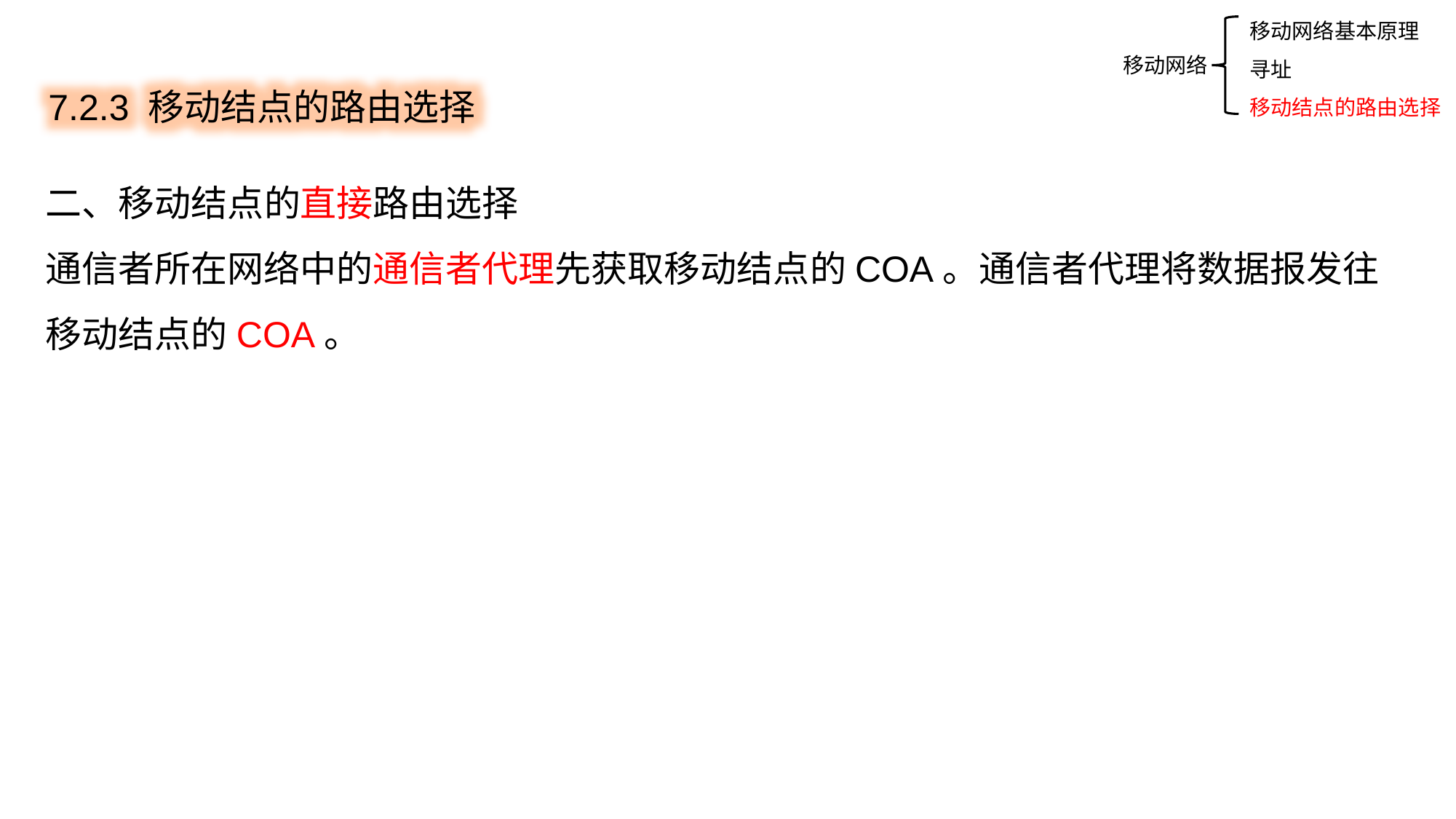

移动网络基本原理
寻址
移动结点的路由选择

7.2.3 移动结点的路由选择
移动网络
二、移动结点的直接路由选择
通信者所在网络中的通信者代理先获取移动结点的COA。通信者代理将数据报发往移动结点的COA。